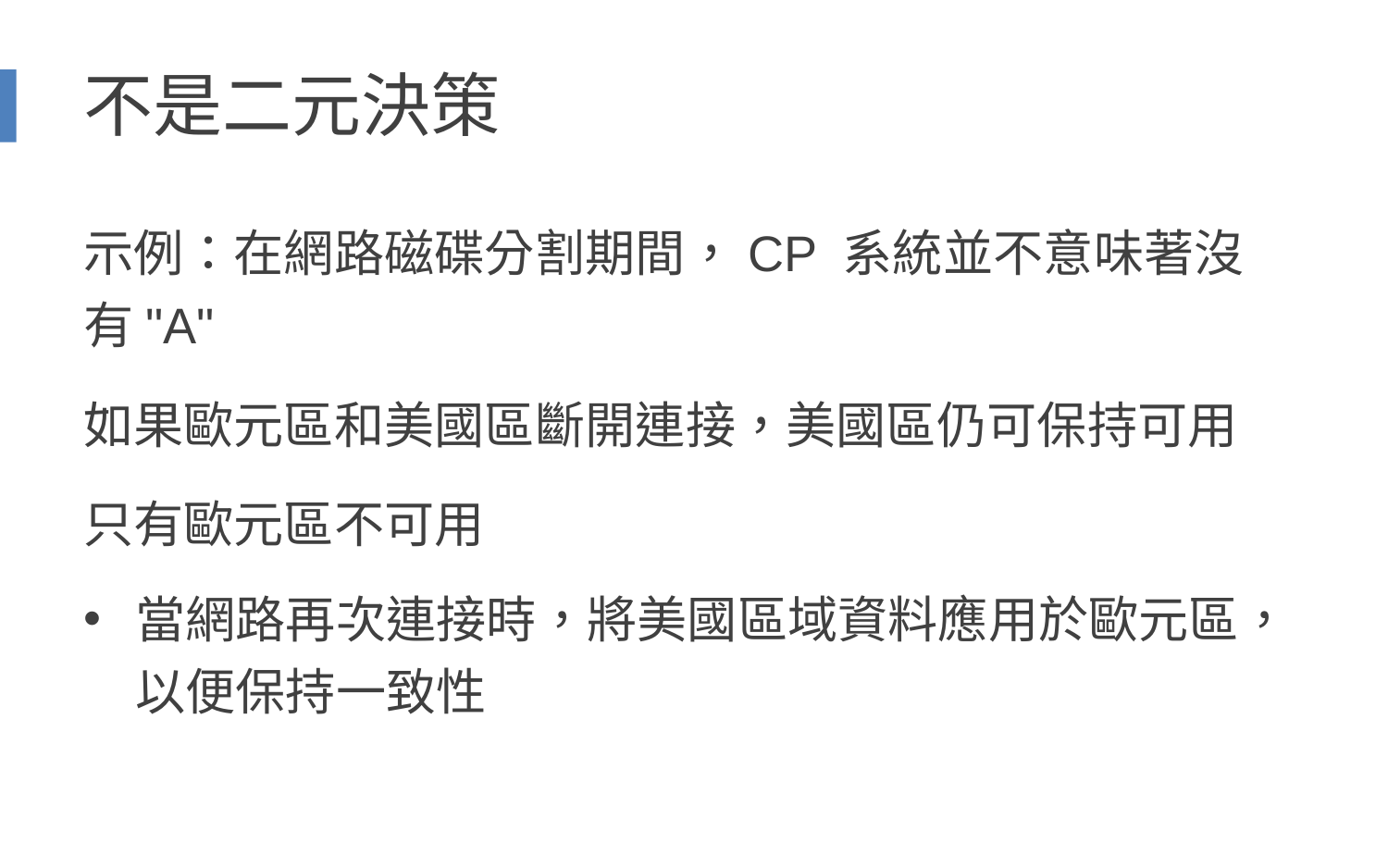

# 不是二元決策
示例：在網路磁碟分割期間，CP 系統並不意味著沒有"A"
如果歐元區和美國區斷開連接，美國區仍可保持可用
只有歐元區不可用
當網路再次連接時，將美國區域資料應用於歐元區，以便保持一致性